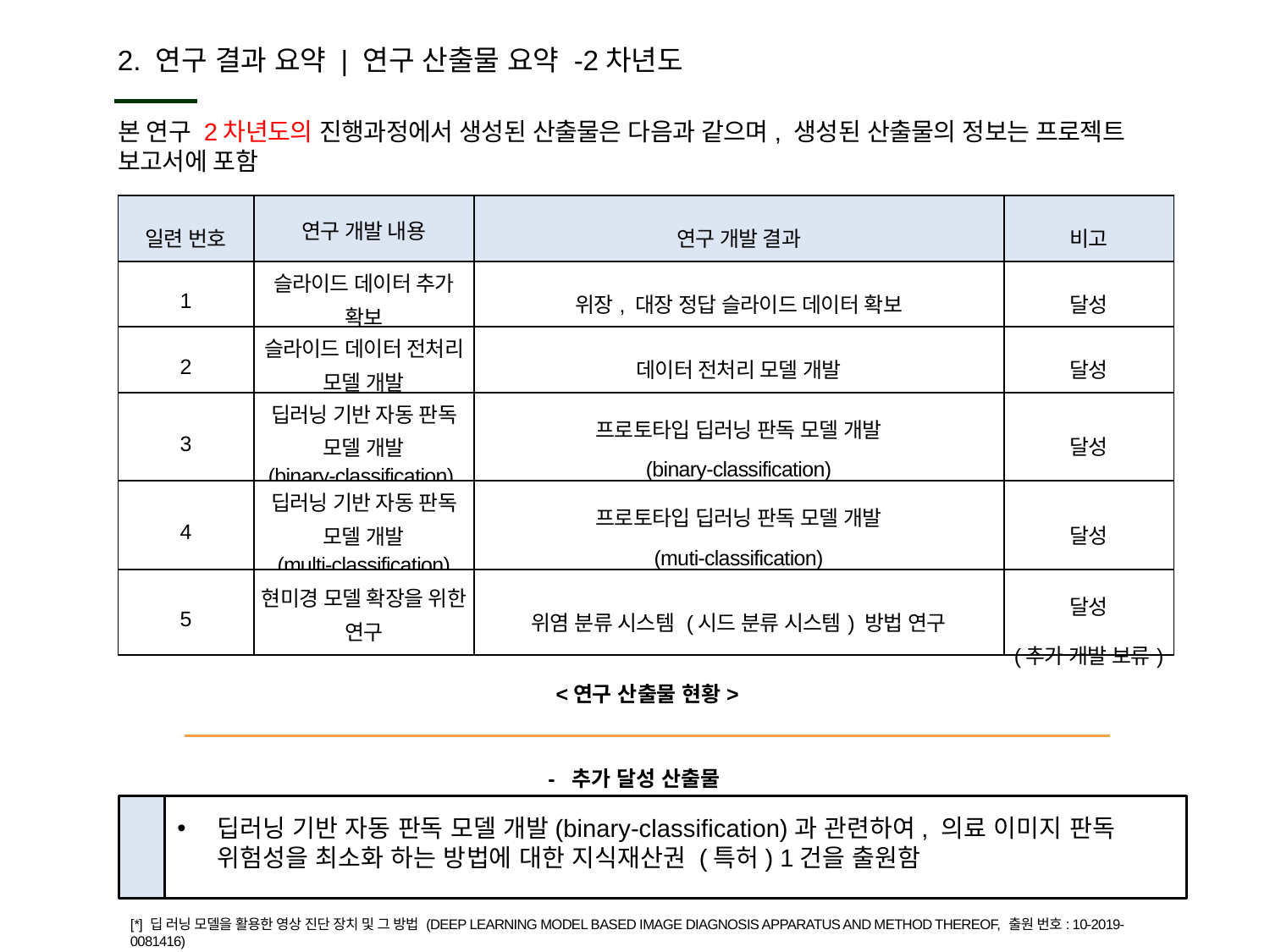

# 2. 연구 결과 요약 | 연구 산출물 요약 -2차년도
본 연구 2차년도의 진행과정에서 생성된 산출물은 다음과 같으며, 생성된 산출물의 정보는 프로젝트 보고서에 포함
| 일련 번호 | 연구 개발 내용 | 연구 개발 결과 | 비고 |
| --- | --- | --- | --- |
| 1 | 슬라이드 데이터 추가 확보 | 위장, 대장 정답 슬라이드 데이터 확보 | 달성 |
| 2 | 슬라이드 데이터 전처리 모델 개발 | 데이터 전처리 모델 개발 | 달성 |
| 3 | 딥러닝 기반 자동 판독 모델 개발 (binary-classification) | 프로토타입 딥러닝 판독 모델 개발 (binary-classification) | 달성 |
| 4 | 딥러닝 기반 자동 판독 모델 개발 (multi-classification) | 프로토타입 딥러닝 판독 모델 개발 (muti-classification) | 달성 |
| 5 | 현미경 모델 확장을 위한 연구 | 위염 분류 시스템 (시드 분류 시스템) 방법 연구 | 달성 (추가 개발 보류) |
<연구 산출물 현황>
-  추가 달성 산출물

딥러닝 기반 자동 판독 모델 개발(binary-classification)과 관련하여, 의료 이미지 판독 위험성을 최소화 하는 방법에 대한 지식재산권 (특허) 1건을 출원함

[*] 딥 러닝 모델을 활용한 영상 진단 장치 및 그 방법 (DEEP LEARNING MODEL BASED IMAGE DIAGNOSIS APPARATUS AND METHOD THEREOF, 출원 번호: 10-2019-0081416)